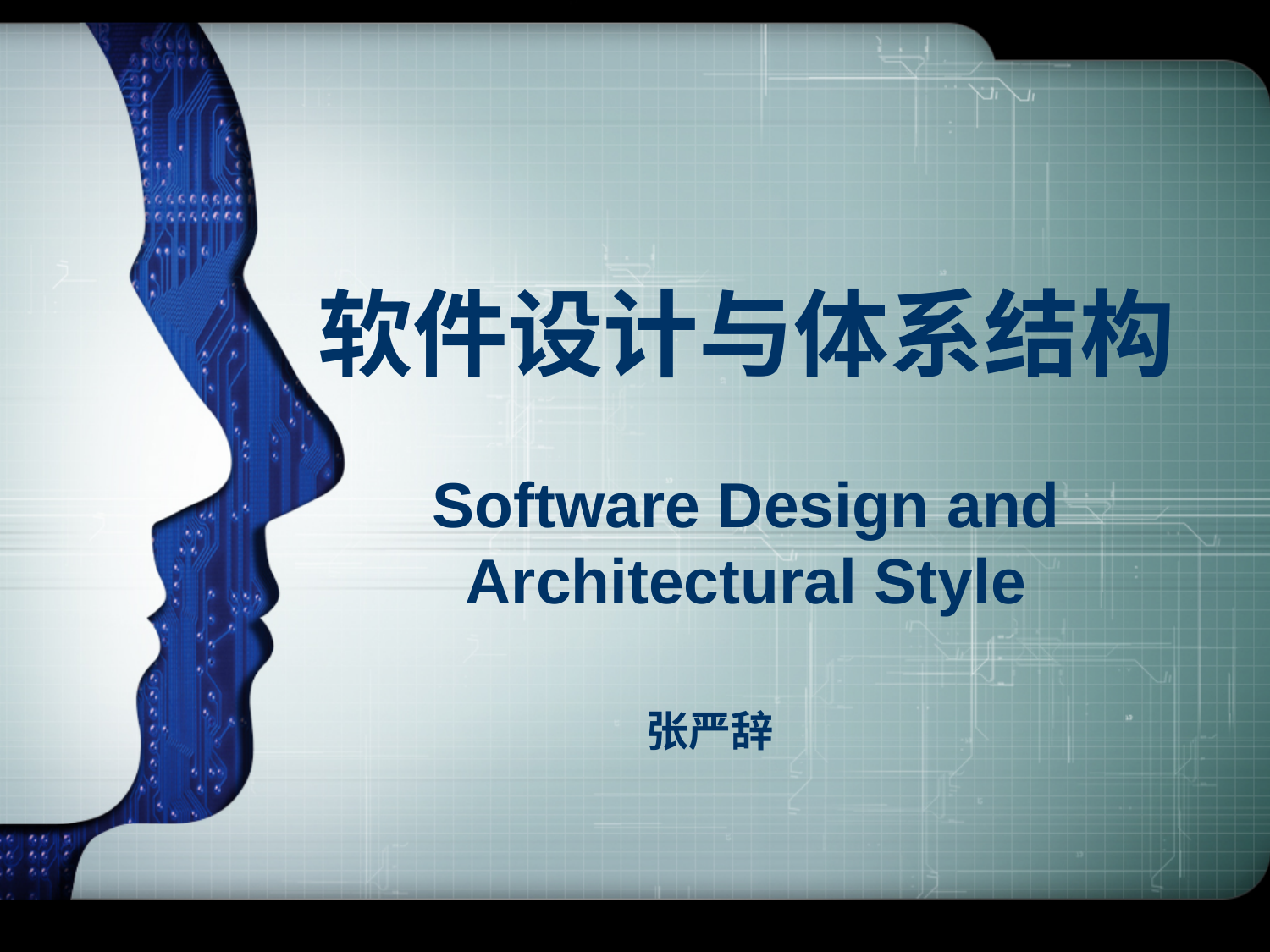

# 软件设计与体系结构 Software Design and Architectural Style
张严辞